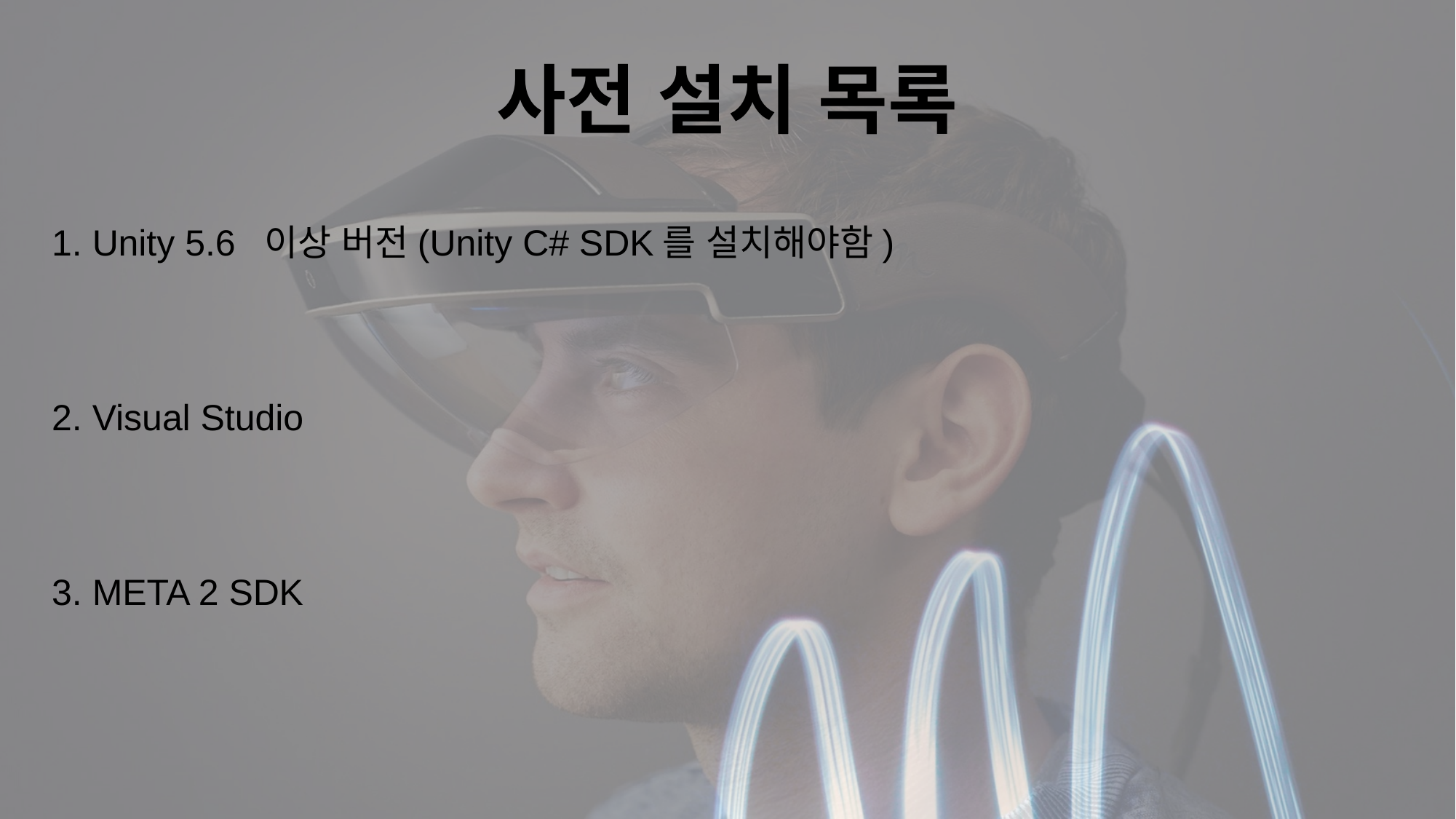

사전 설치 목록
1. Unity 5.6  이상 버전(Unity C# SDK를 설치해야함)

2. Visual Studio

3. META 2 SDK